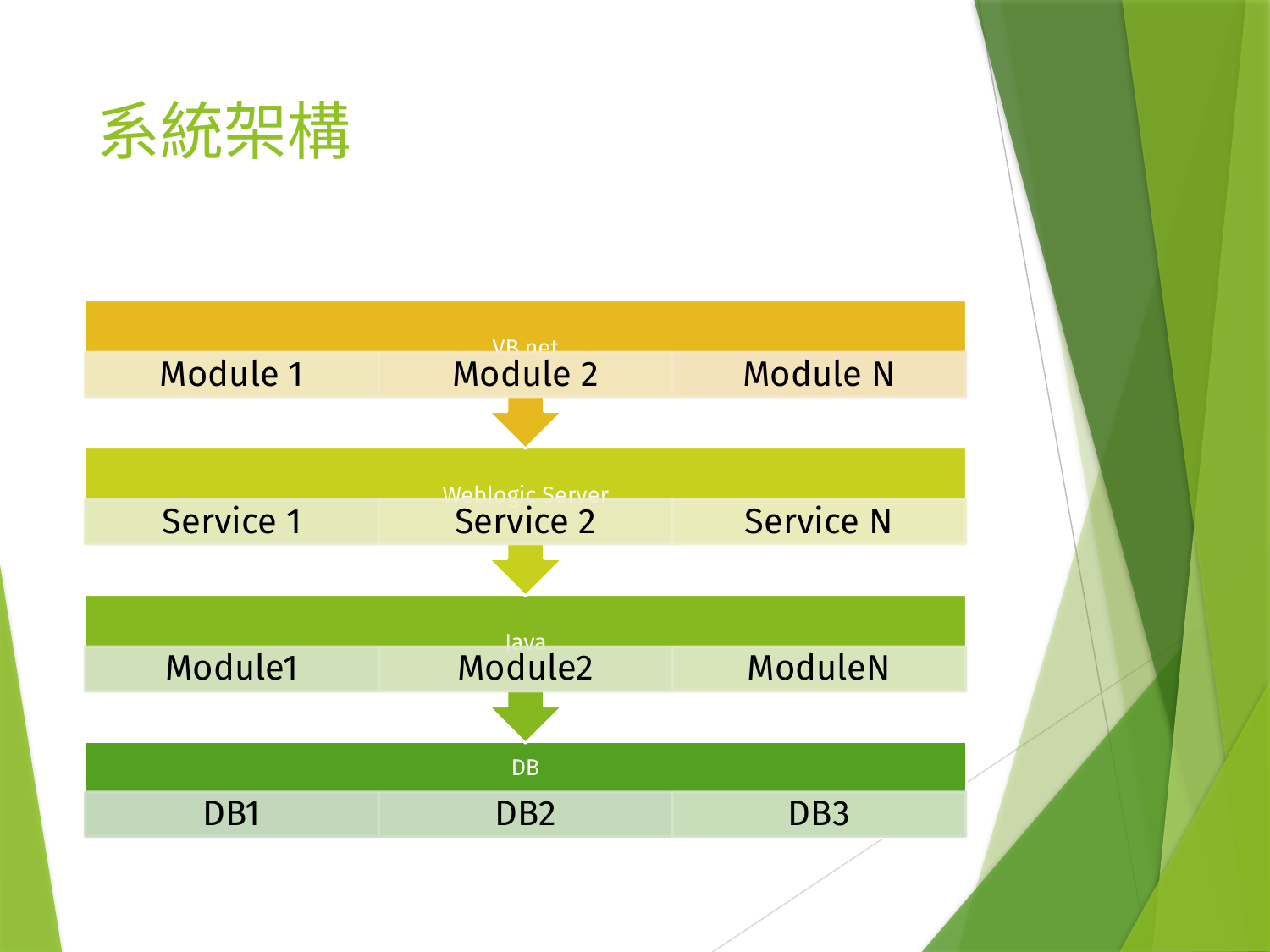

# 系統架構
DB
DB1
DB2
DB3
Java
Module1
Module2
ModuleN
Weblogic Server
Service 1
Service 2
Service N
VB.net
Module 1
Module 2
Module N